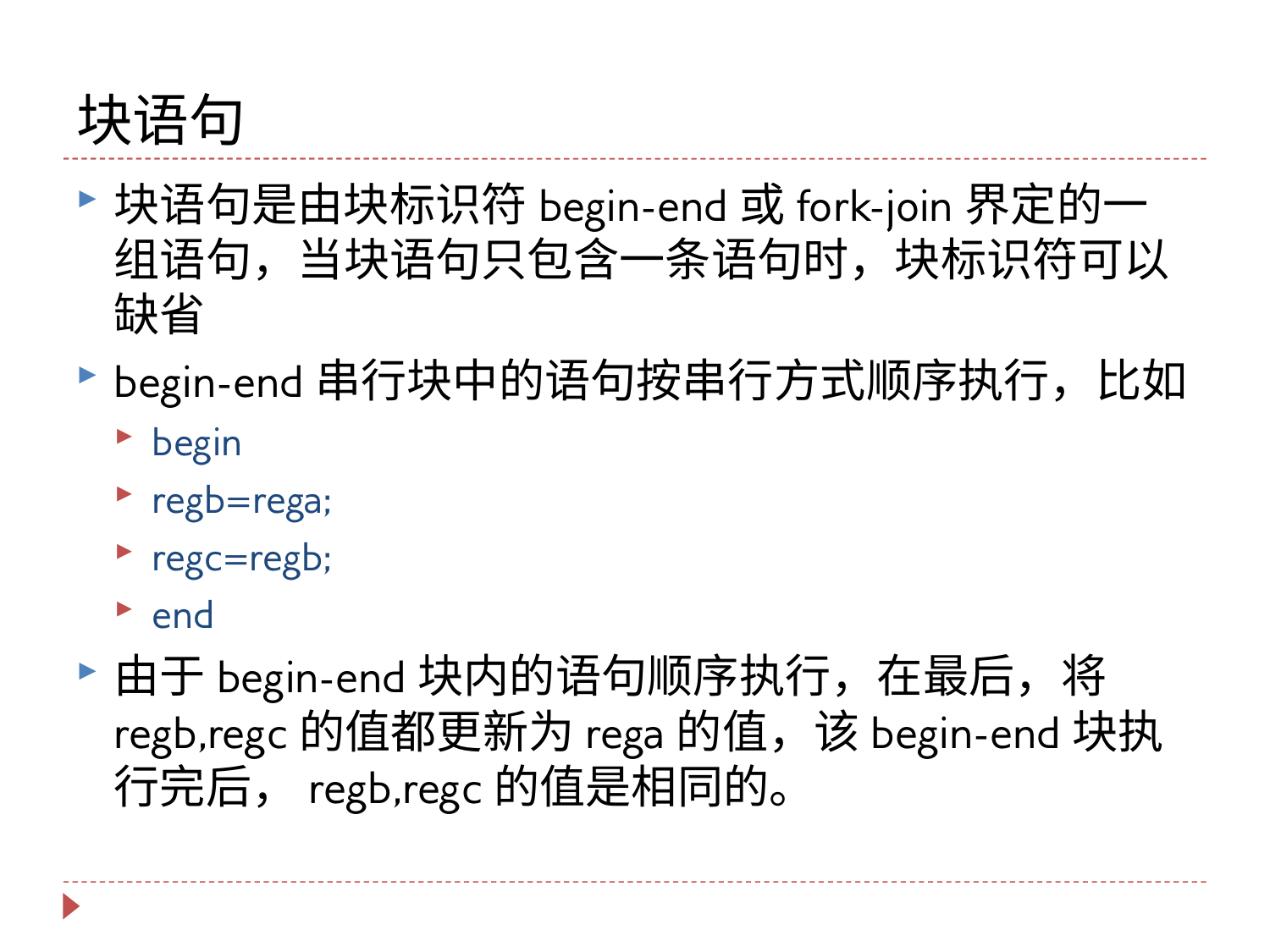

# 块语句
块语句是由块标识符begin-end或fork-join界定的一组语句，当块语句只包含一条语句时，块标识符可以缺省
begin-end串行块中的语句按串行方式顺序执行，比如
begin
regb=rega;
regc=regb;
end
由于begin-end块内的语句顺序执行，在最后，将regb,regc的值都更新为rega的值，该begin-end块执行完后，regb,regc的值是相同的。